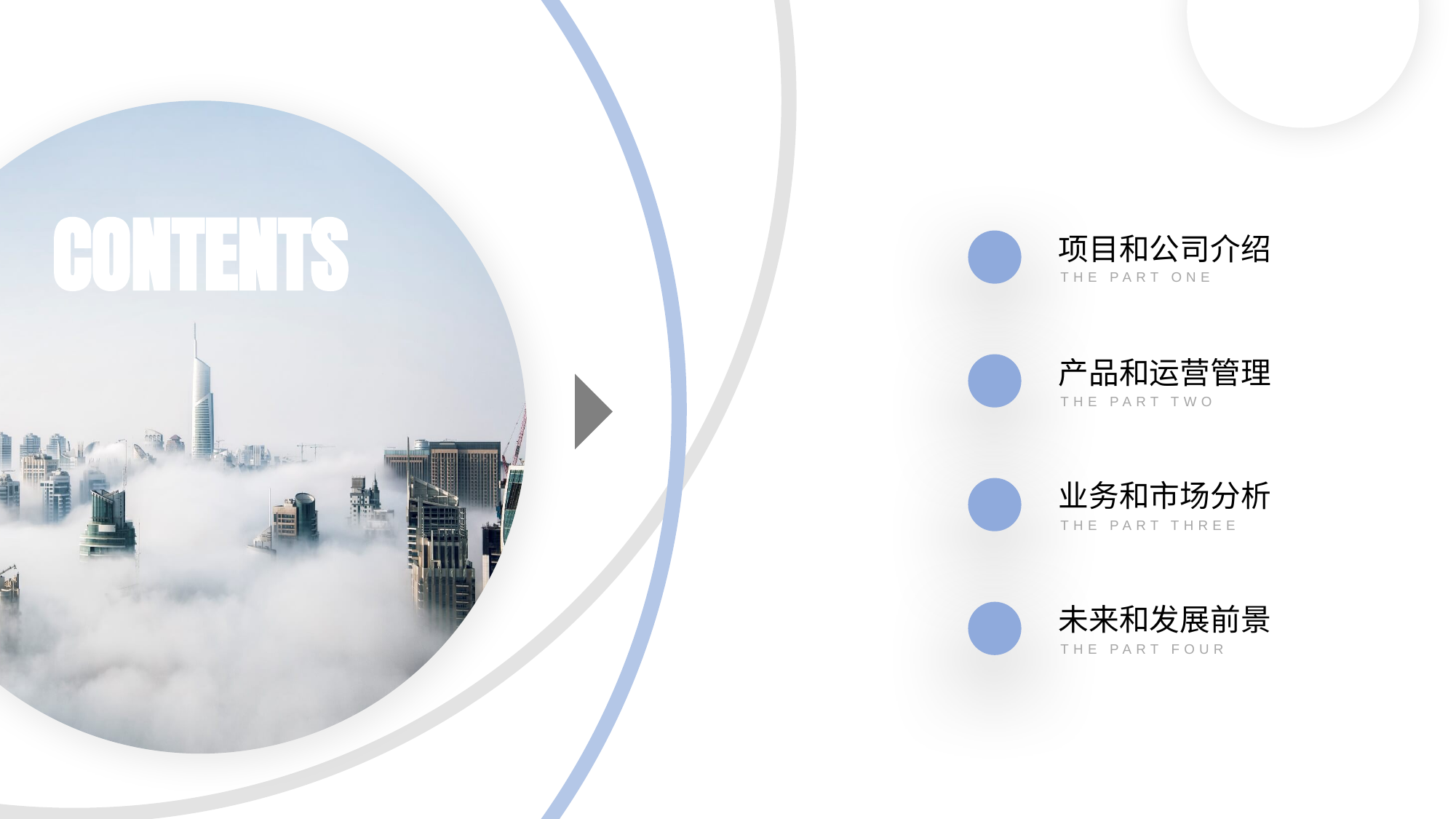

CONTENTS
项目和公司介绍

THE PART ONE
产品和运营管理

THE PART TWO
业务和市场分析

THE PART THREE
未来和发展前景

THE PART FOUR